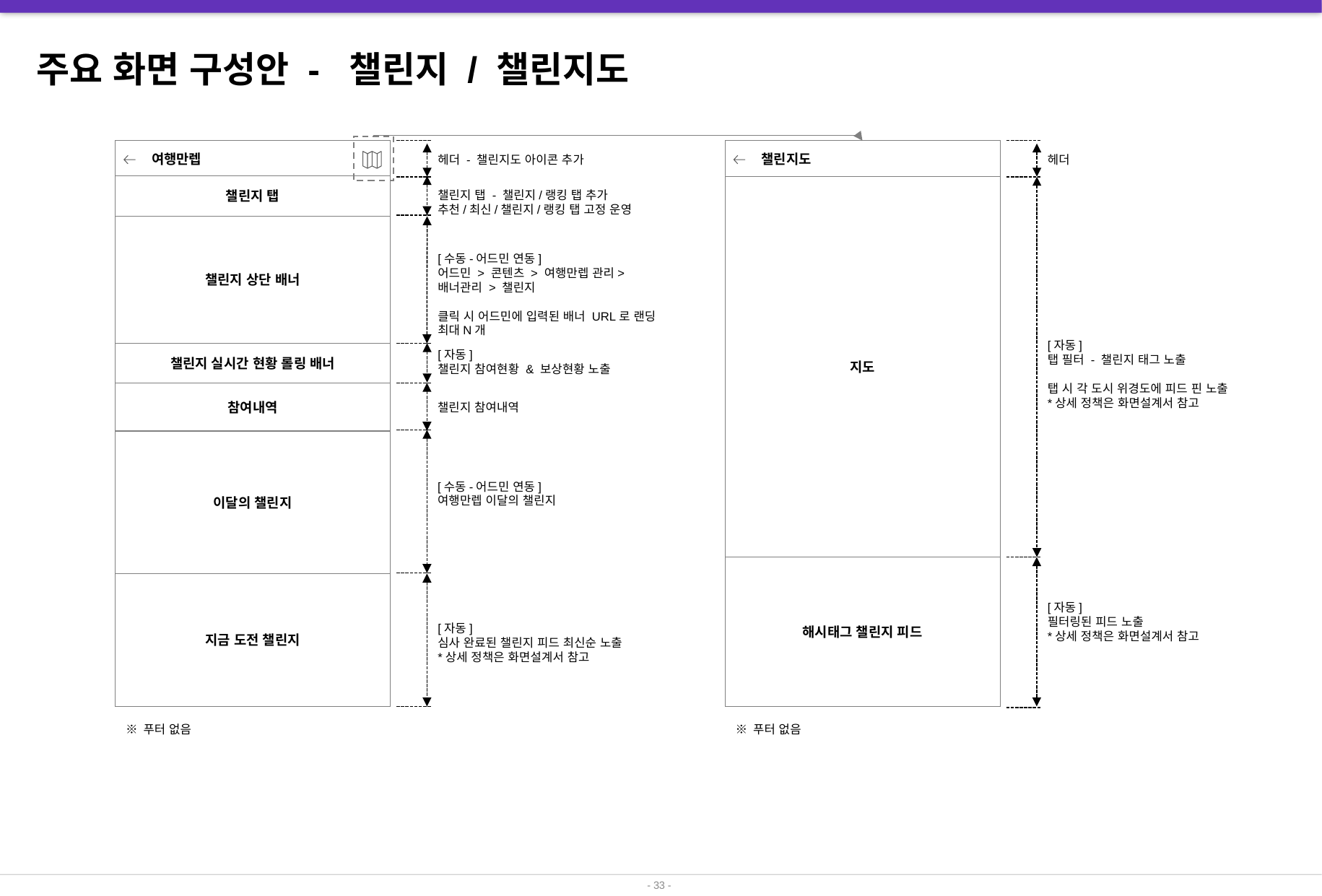

주요 화면 구성안 -  챌린지 / 챌린지도

      여행만렙
헤더 - 챌린지도 아이콘 추가

챌린지 탭
챌린지 탭 - 챌린지/랭킹 탭 추가
추천/최신/챌린지/랭킹 탭 고정 운영
챌린지 상단 배너

[수동-어드민 연동]
어드민 > 콘텐츠 > 여행만렙 관리> 배너관리 > 챌린지
클릭 시 어드민에 입력된 배너 URL로 랜딩
최대N개
[자동]
챌린지 참여현황 & 보상현황 노출
챌린지 실시간 현황 롤링 배너
참여내역
챌린지 참여내역
이달의 챌린지
[수동-어드민 연동]
여행만렙 이달의 챌린지
지금 도전 챌린지
[자동]
심사 완료된 챌린지 피드 최신순 노출
*상세 정책은 화면설계서 참고
※ 푸터 없음
      챌린지도
헤더

지도

[자동]
탭 필터 - 챌린지 태그 노출

탭 시 각 도시 위경도에 피드 핀 노출
*상세 정책은 화면설계서 참고
해시태그 챌린지 피드
[자동]
필터링된 피드 노출
*상세 정책은 화면설계서 참고
※ 푸터 없음
- 33 -